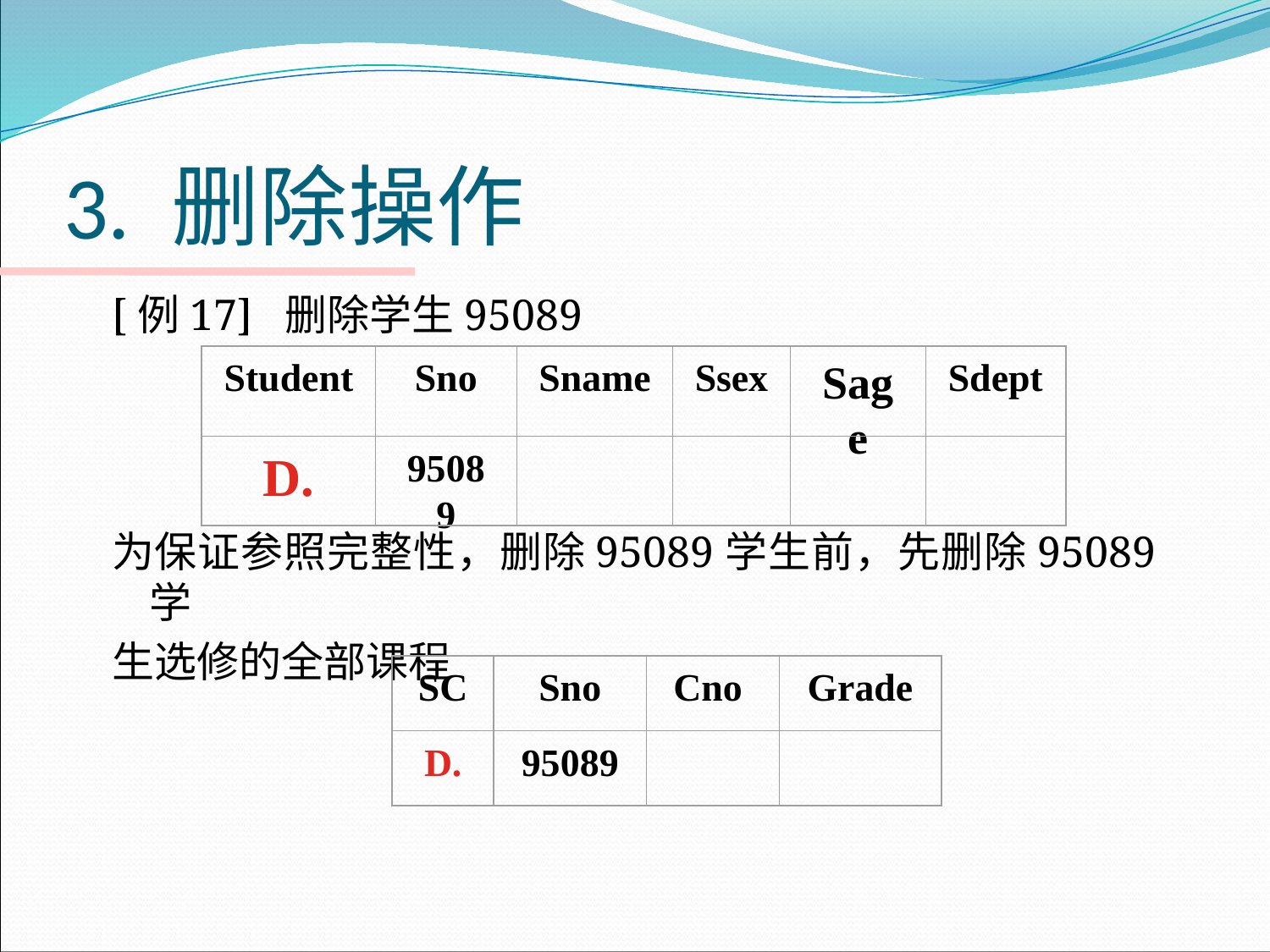

# 3. 删除操作
[例17]  删除学生95089

为保证参照完整性，删除95089学生前，先删除95089学
生选修的全部课程

Student

Sno

Sname

Ssex

Sage

Sdept

D.

95089

SC

Sno

Cno

Grade

D.

95089

241